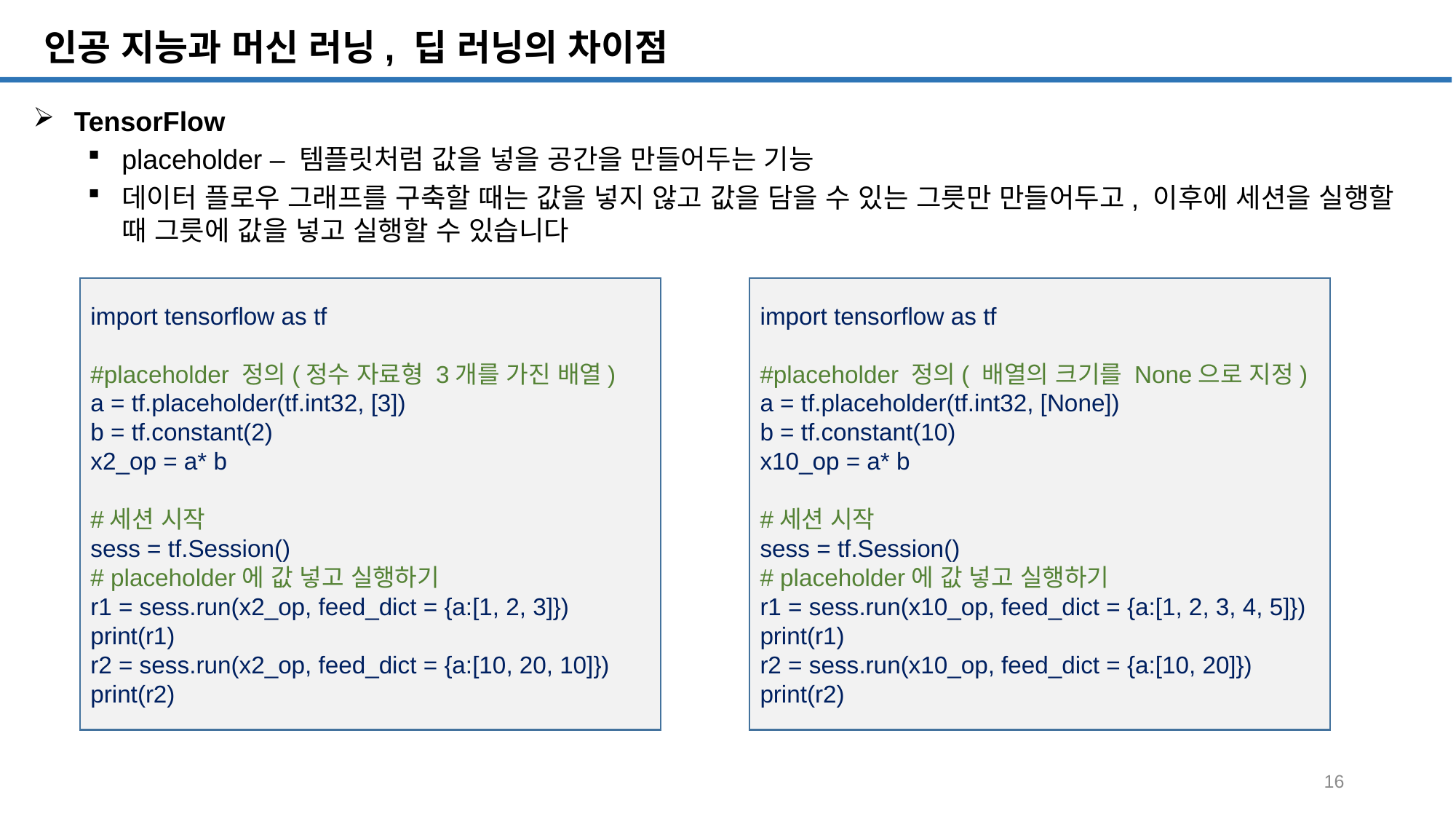

SQL 튜닝 개요
# 인공 지능과 머신 러닝, 딥 러닝의 차이점

TensorFlow
placeholder – 템플릿처럼 값을 넣을 공간을 만들어두는 기능
데이터 플로우 그래프를 구축할 때는 값을 넣지 않고 값을 담을 수 있는 그릇만 만들어두고, 이후에 세션을 실행할 때 그릇에 값을 넣고 실행할 수 있습니다
import tensorflow as tf

#placeholder 정의(정수 자료형 3개를 가진 배열)
a = tf.placeholder(tf.int32, [3])
b = tf.constant(2)
x2_op = a* b

#세션 시작
sess = tf.Session()
# placeholder에 값 넣고 실행하기
r1 = sess.run(x2_op, feed_dict = {a:[1, 2, 3]})
print(r1)
r2 = sess.run(x2_op, feed_dict = {a:[10, 20, 10]})
print(r2)
import tensorflow as tf

#placeholder 정의( 배열의 크기를 None으로 지정)
a = tf.placeholder(tf.int32, [None])
b = tf.constant(10)
x10_op = a* b

#세션 시작
sess = tf.Session()
# placeholder에 값 넣고 실행하기
r1 = sess.run(x10_op, feed_dict = {a:[1, 2, 3, 4, 5]})
print(r1)
r2 = sess.run(x10_op, feed_dict = {a:[10, 20]})
print(r2)
16